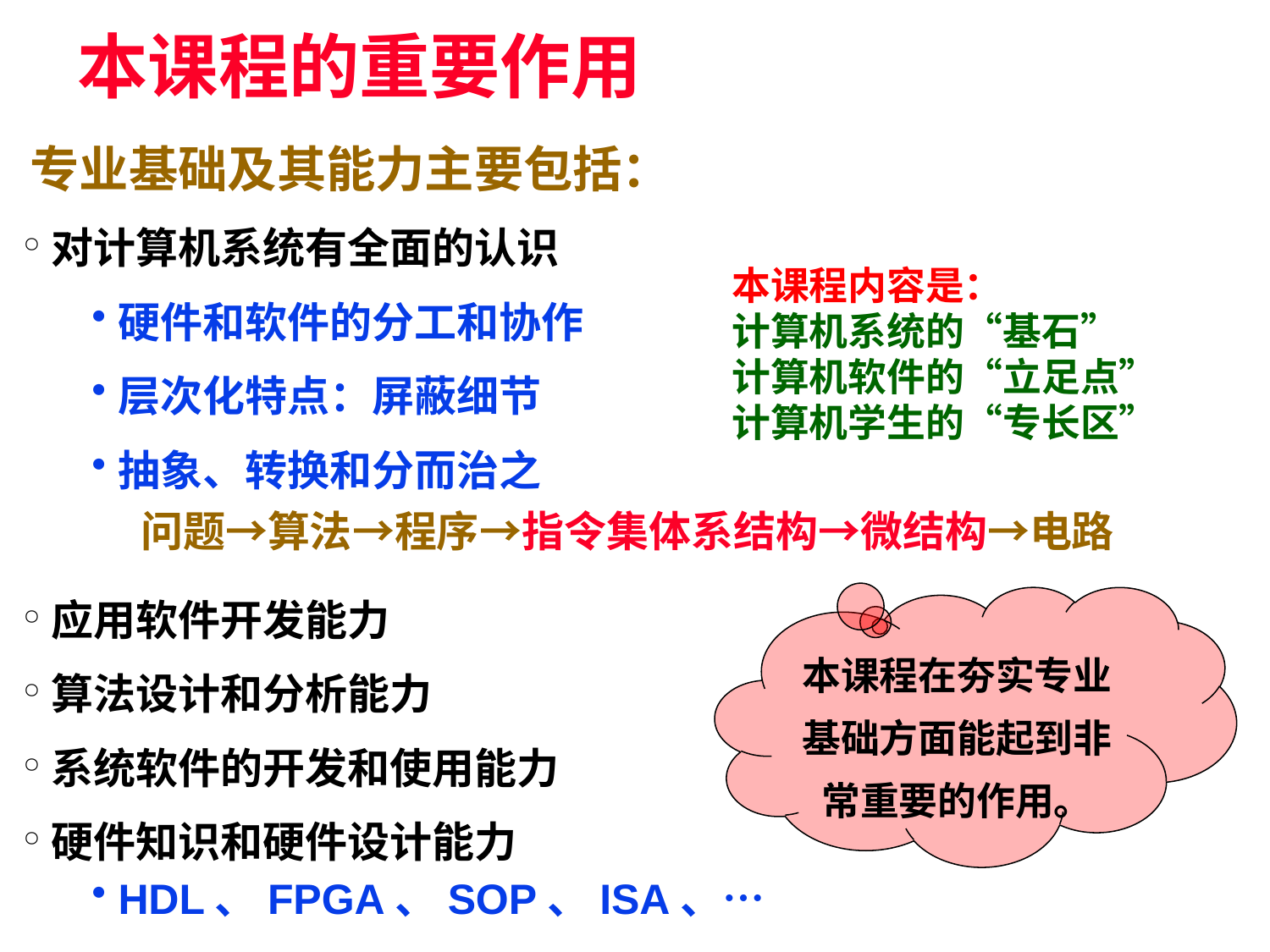

# 本课程的重要作用
专业基础及其能力主要包括：
对计算机系统有全面的认识
硬件和软件的分工和协作
层次化特点：屏蔽细节
抽象、转换和分而治之

应用软件开发能力
算法设计和分析能力
系统软件的开发和使用能力
硬件知识和硬件设计能力
HDL、FPGA、SOP、ISA、…
本课程内容是：
计算机系统的“基石”
计算机软件的“立足点”
计算机学生的“专长区”
问题→算法→程序→指令集体系结构→微结构→电路
本课程在夯实专业基础方面能起到非常重要的作用。